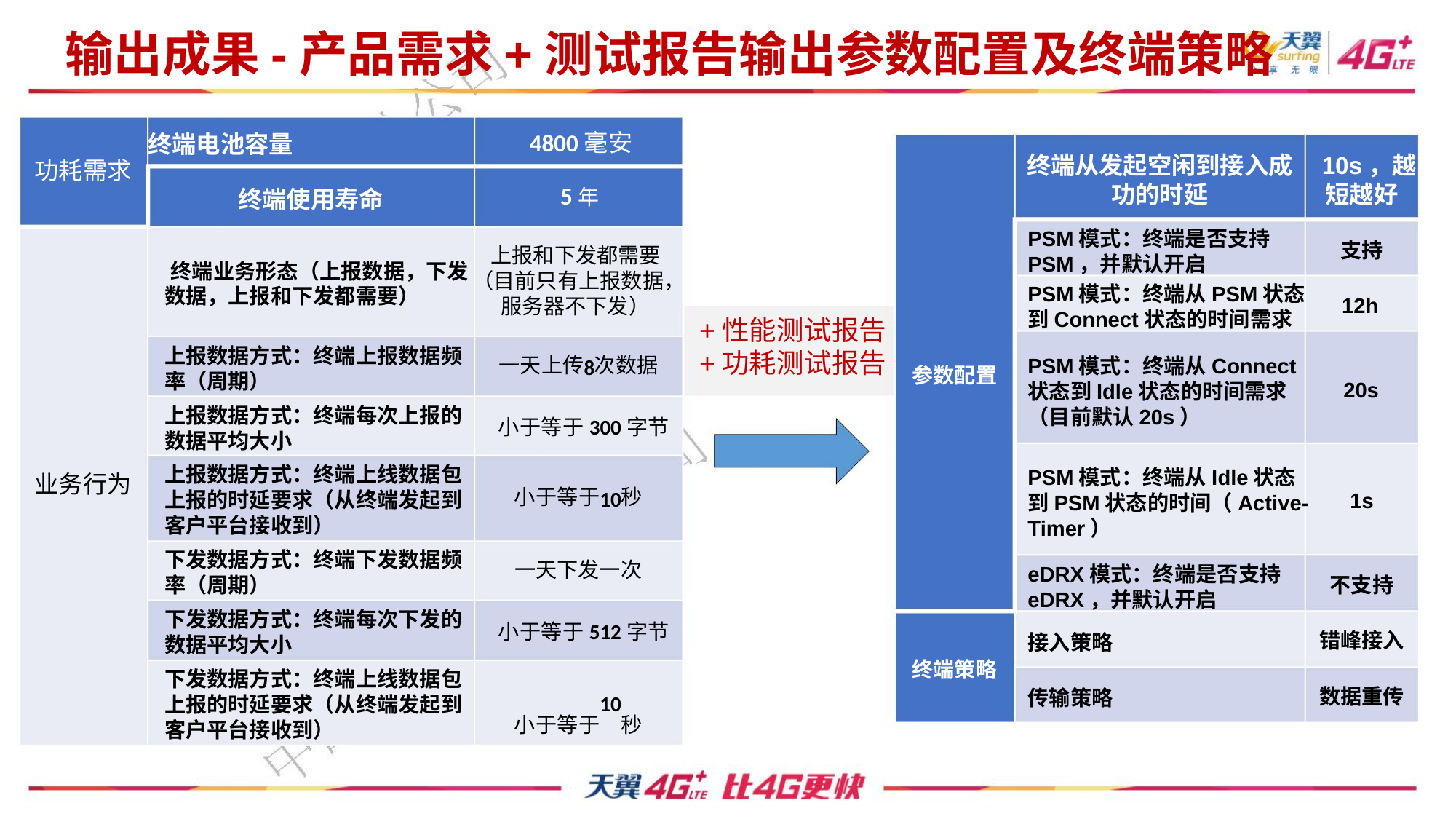

输出成果-产品需求+测试报告输出参数配置及终端策略
终端电池容量
4800毫安
5年
终端从发起空闲到接入成 10s，越
功耗需求
功的时延
短越好
终端使用寿命
PSM模式：终端是否支持
PSM，并默认开启
PSM模式：终端从PSM状态
到Connect状态的时间需求
支持
上报和下发都需要
（目前只有上报数据，
服务器不下发）
终端业务形态（上报数据，下发
数据，上报和下发都需要）
12h
+性能测试报告
+功耗测试报告
上报数据方式：终端上报数据频
率（周期）
PSM模式：终端从Connect
状态到Idle状态的时间需求
（目前默认20s）
8
一天上传 次数据
参数配置
20s
1s
上报数据方式：终端每次上报的
数据平均大小
小于等于300字节
上报数据方式：终端上线数据包
上报的时延要求（从终端发起到
客户平台接收到）
PSM模式：终端从Idle状态
到PSM状态的时间（Active-
Timer）
业务行为
10
小于等于 秒
下发数据方式：终端下发数据频
率（周期）
eDRX模式：终端是否支持
eDRX，并默认开启
一天下发一次
不支持
错峰接入
数据重传
下发数据方式：终端每次下发的
数据平均大小
小于等于512字节
接入策略
传输策略
终端策略
下发数据方式：终端上线数据包
上报的时延要求（从终端发起到
客户平台接收到）
10
小于等于 秒